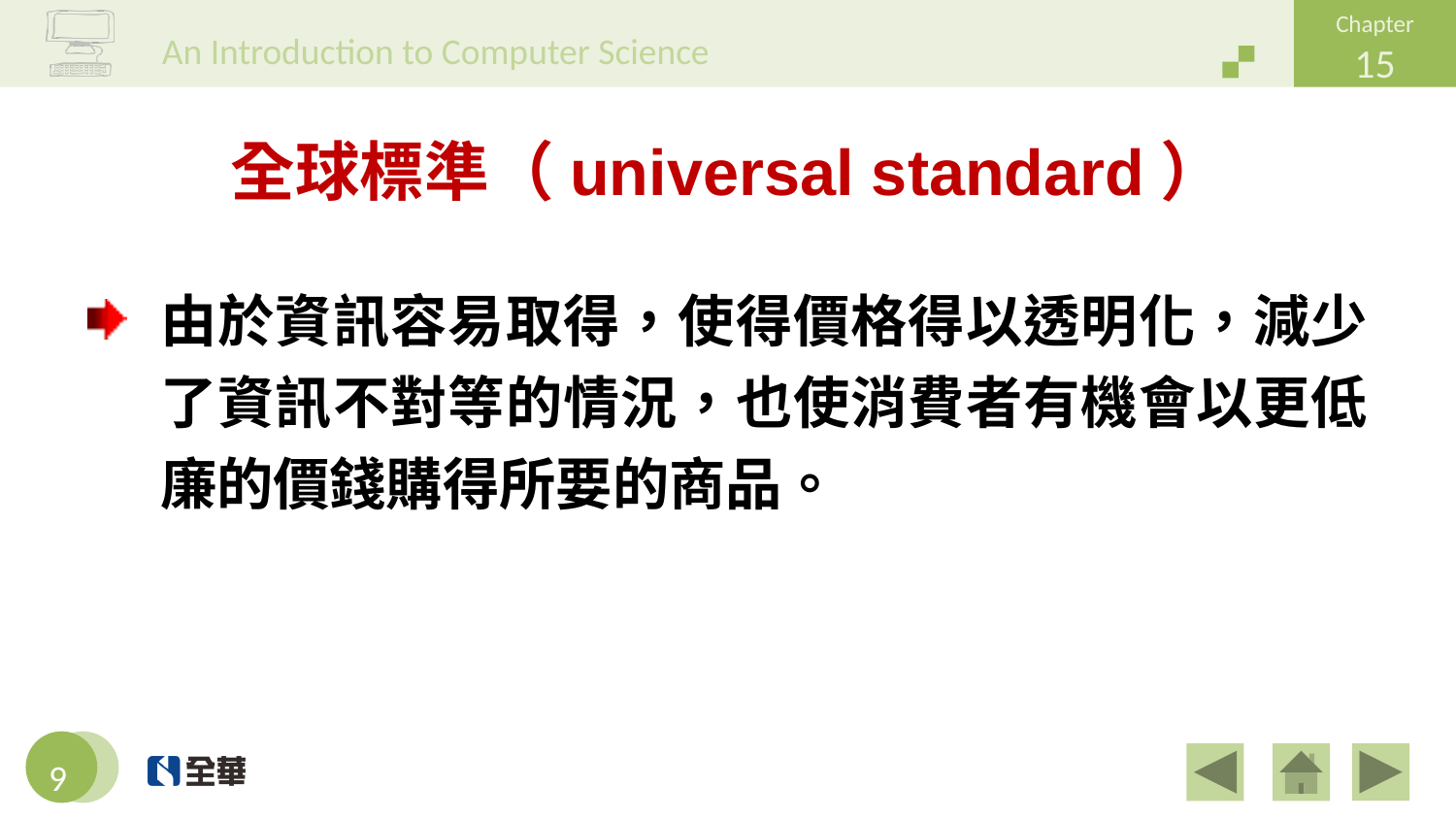

# 全球標準（universal standard）
由於資訊容易取得，使得價格得以透明化，減少了資訊不對等的情況，也使消費者有機會以更低廉的價錢購得所要的商品。